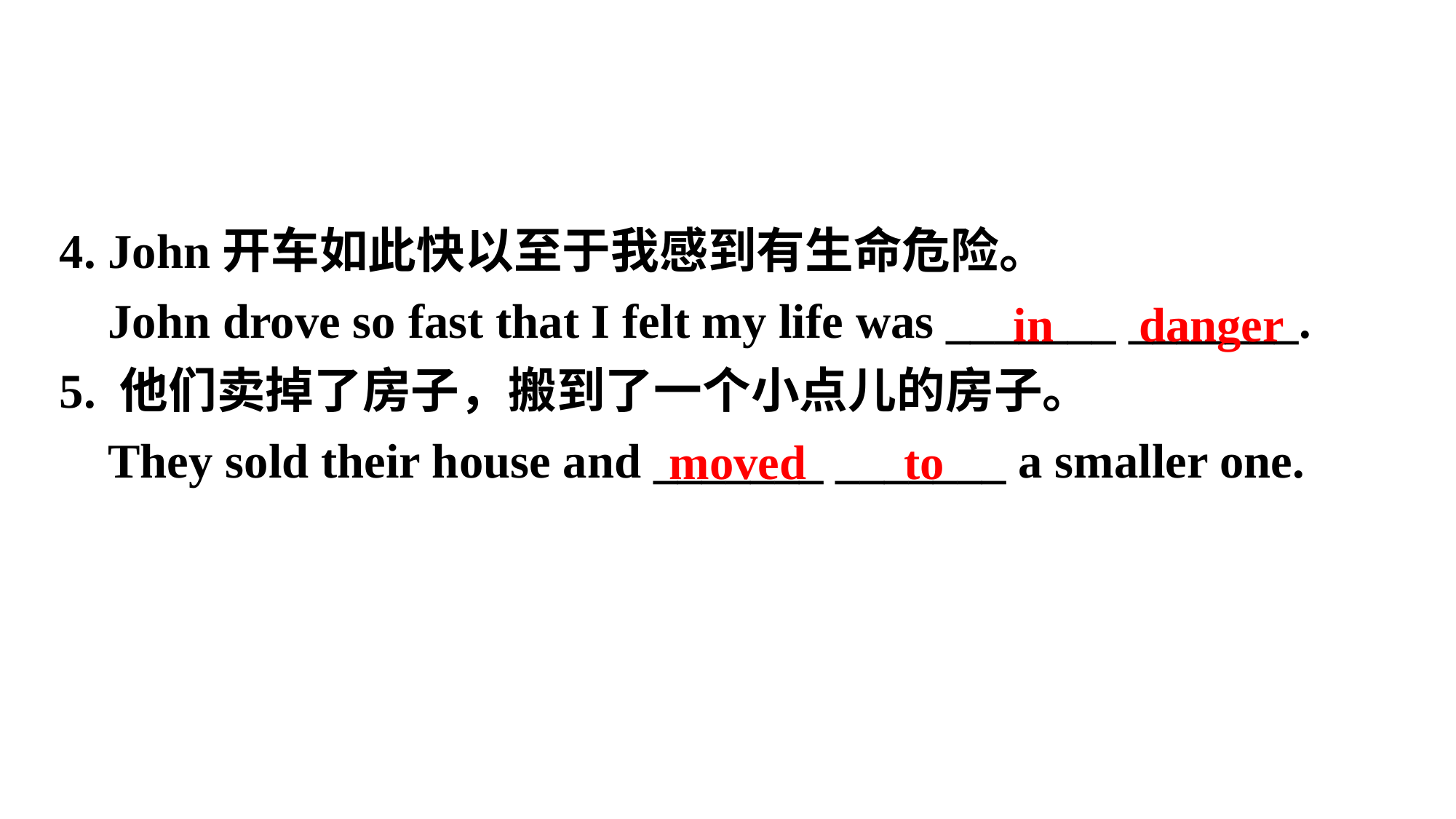

4. John开车如此快以至于我感到有生命危险。
    John drove so fast that I felt my life was _______ _______.
5. 他们卖掉了房子，搬到了一个小点儿的房子。
    They sold their house and _______ _______ a smaller one.
in       danger
moved        to